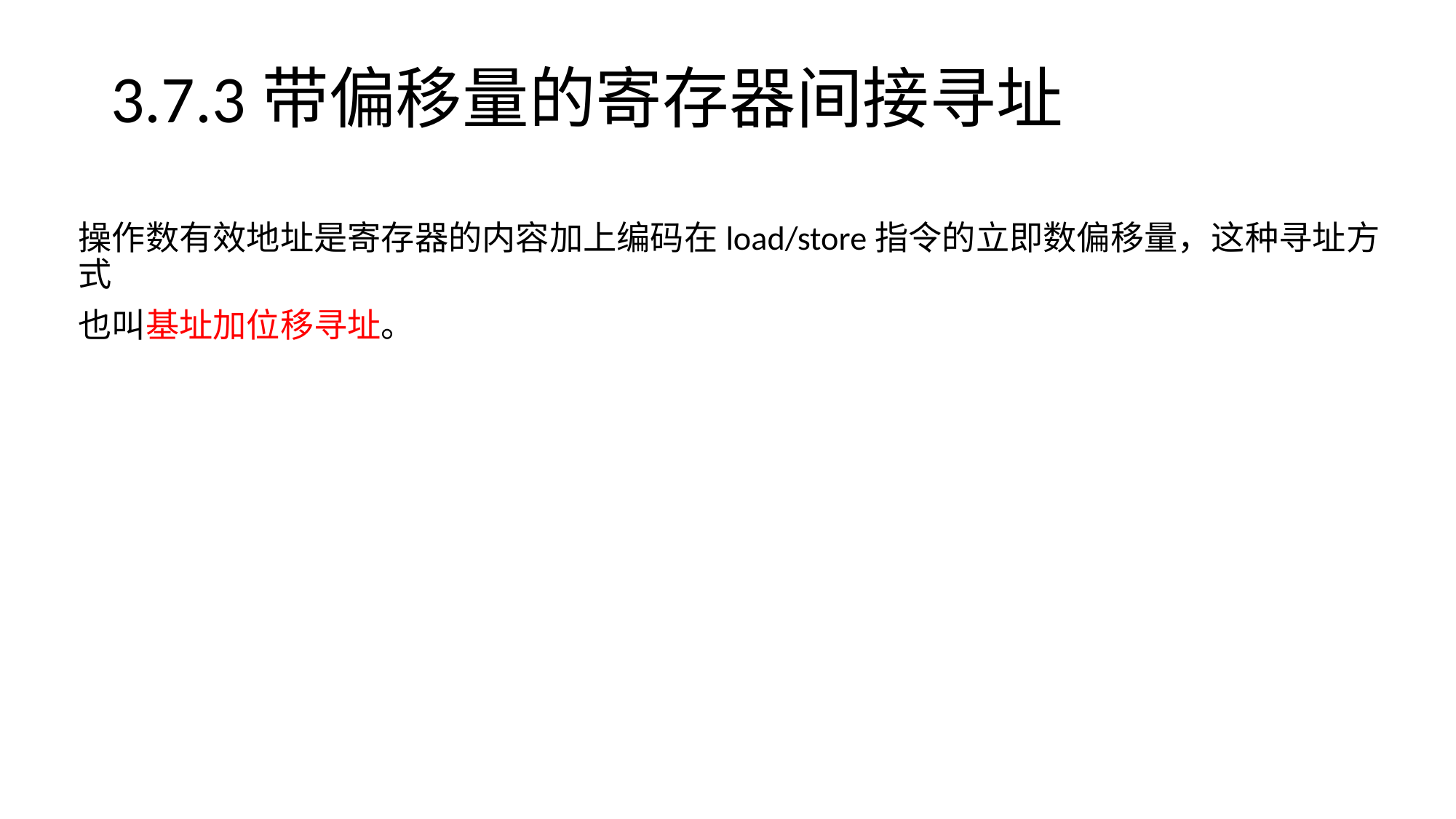

# 3.7.3带偏移量的寄存器间接寻址

操作数有效地址是寄存器的内容加上编码在load/store指令的立即数偏移量，这种寻址方式
也叫基址加位移寻址。